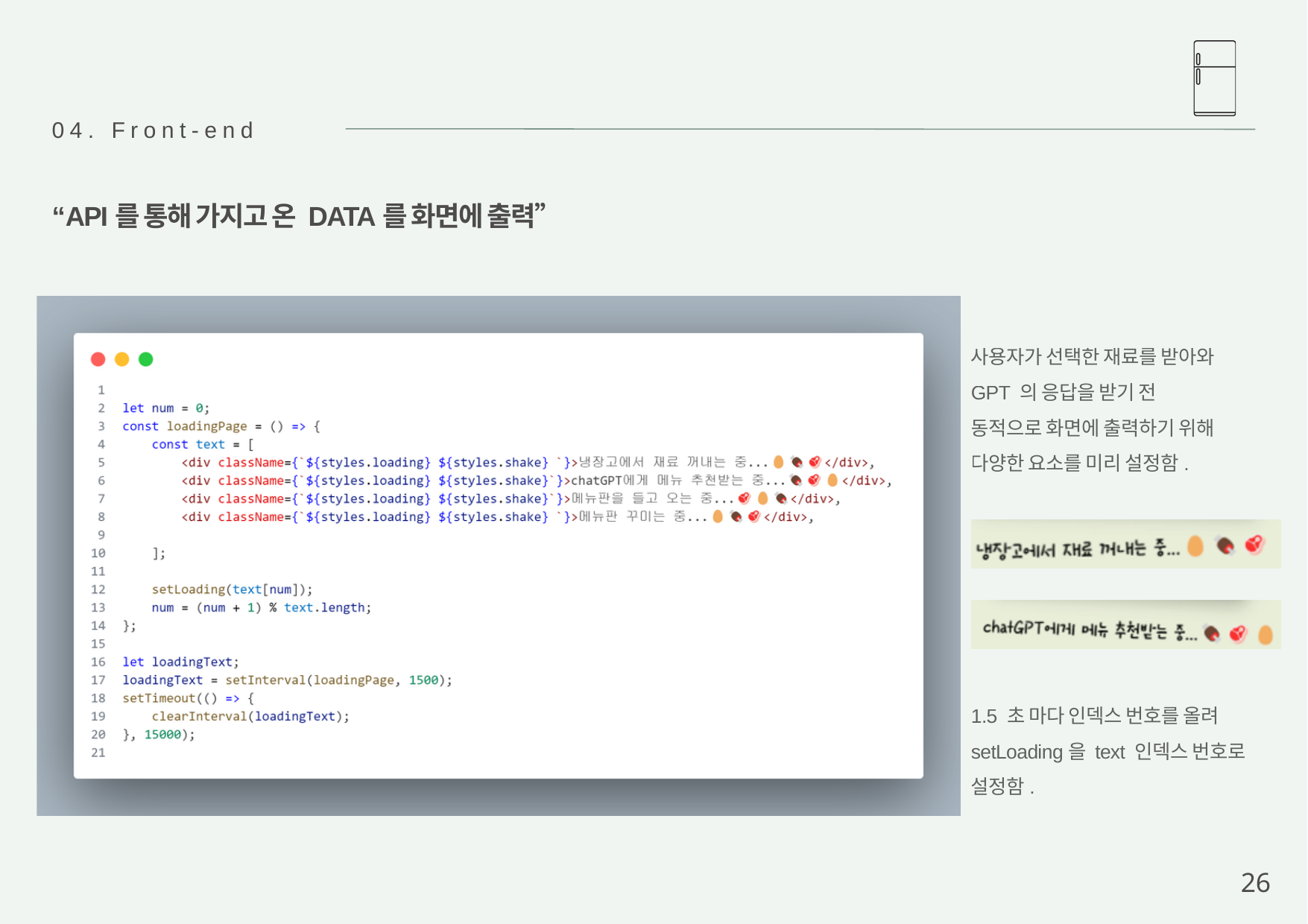

04. Front-end

“API를 통해 가지고 온 DATA를 화면에 출력”

사용자가 선택한 재료를 받아와
GPT 의 응답을 받기 전
동적으로 화면에 출력하기 위해
다양한 요소를 미리 설정함.

1.5 초 마다 인덱스 번호를 올려
setLoading을 text 인덱스 번호로
설정함.
26